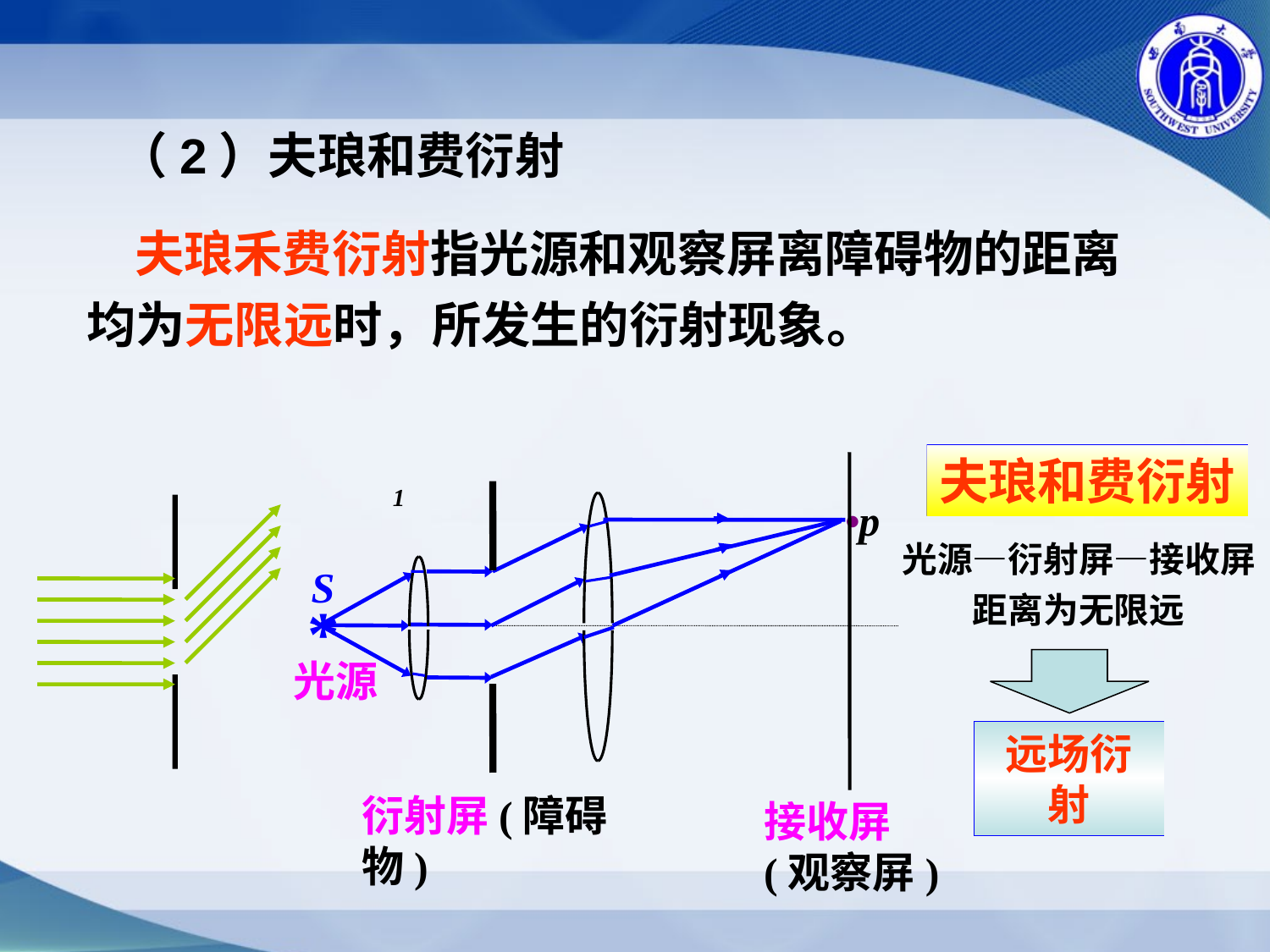

（2）夫琅和费衍射
    夫琅禾费衍射指光源和观察屏离障碍物的距离均为无限远时，所发生的衍射现象。

1

夫琅和费衍射
光源—衍射屏—接收屏距离为无限远

·
p

S
*

远场衍射
光源
衍射屏(障碍物)
接收屏
(观察屏)